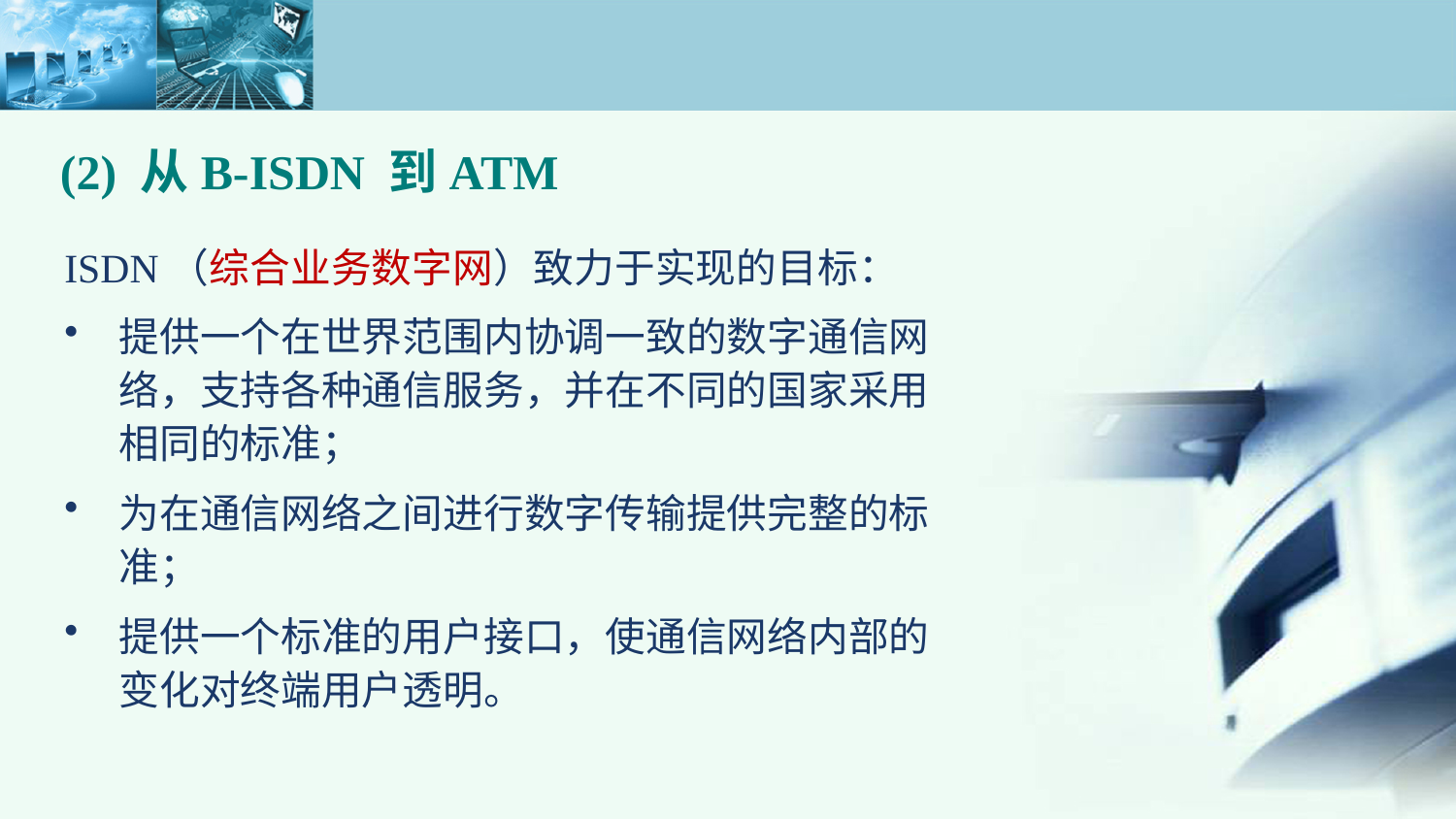

(2) 从B-ISDN 到ATM
ISDN（综合业务数字网）致力于实现的目标：
提供一个在世界范围内协调一致的数字通信网络，支持各种通信服务，并在不同的国家采用相同的标准；
为在通信网络之间进行数字传输提供完整的标准；
提供一个标准的用户接口，使通信网络内部的变化对终端用户透明。